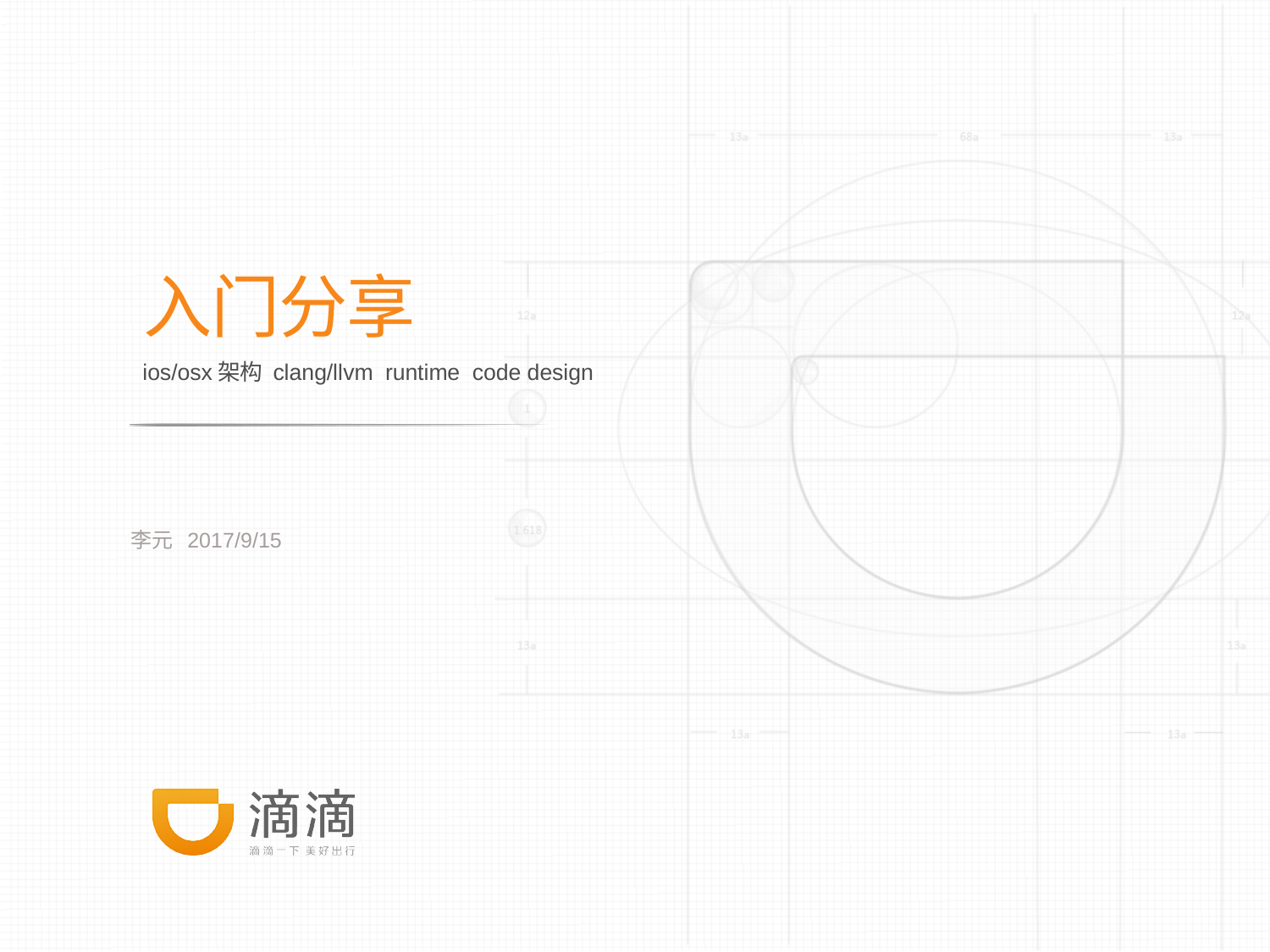

# 入门分享
ios/osx架构 clang/llvm  runtime  code design
李元  2017/9/15